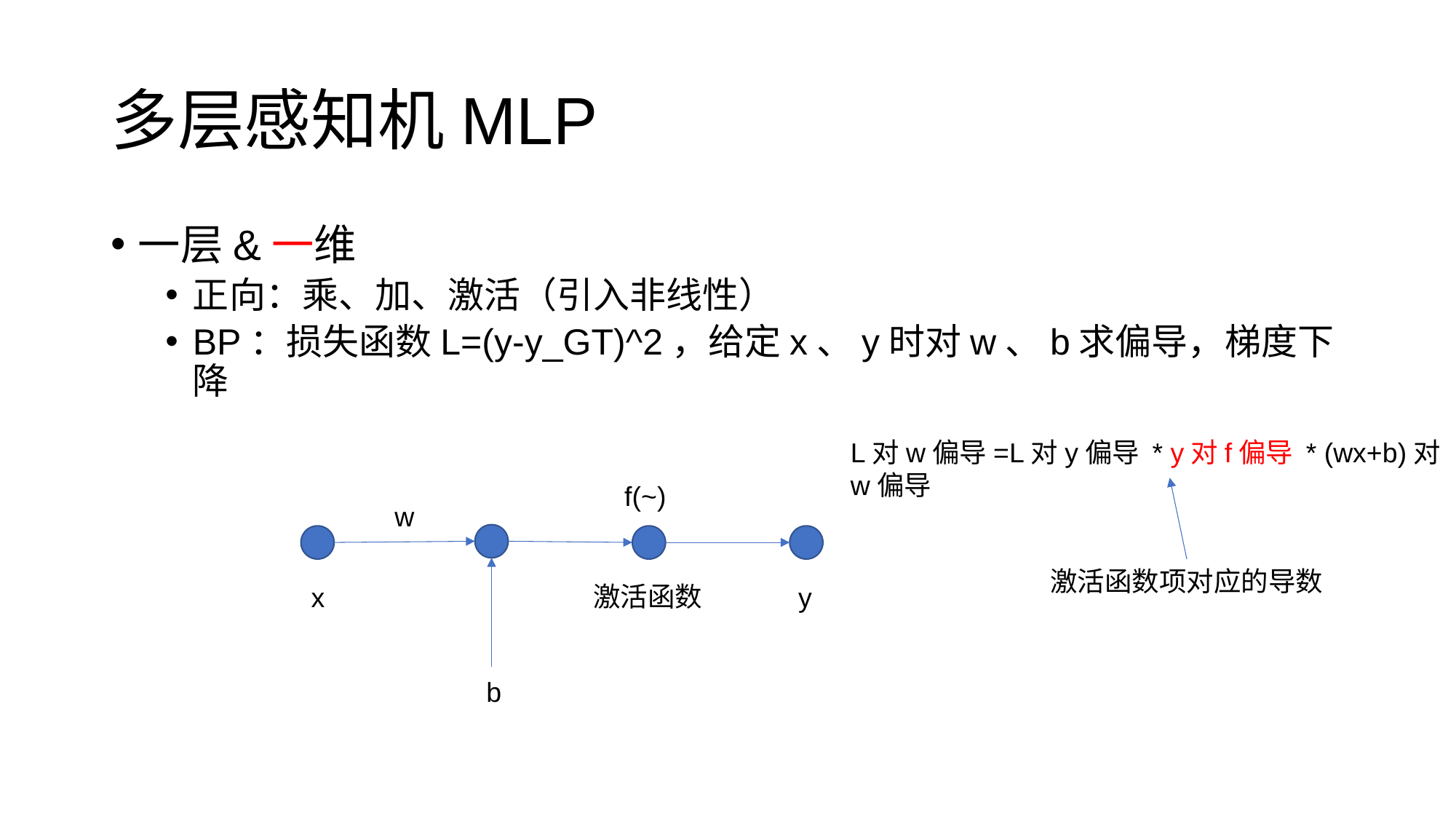

# 多层感知机MLP
一层&一维
正向：乘、加、激活（引入非线性）
BP：损失函数L=(y-y_GT)^2，给定x、y时对w、b求偏导，梯度下降
L对w偏导=L对y偏导 * y对f偏导 * (wx+b)对w偏导
f(~)
w

激活函数项对应的导数
激活函数
x
y
b